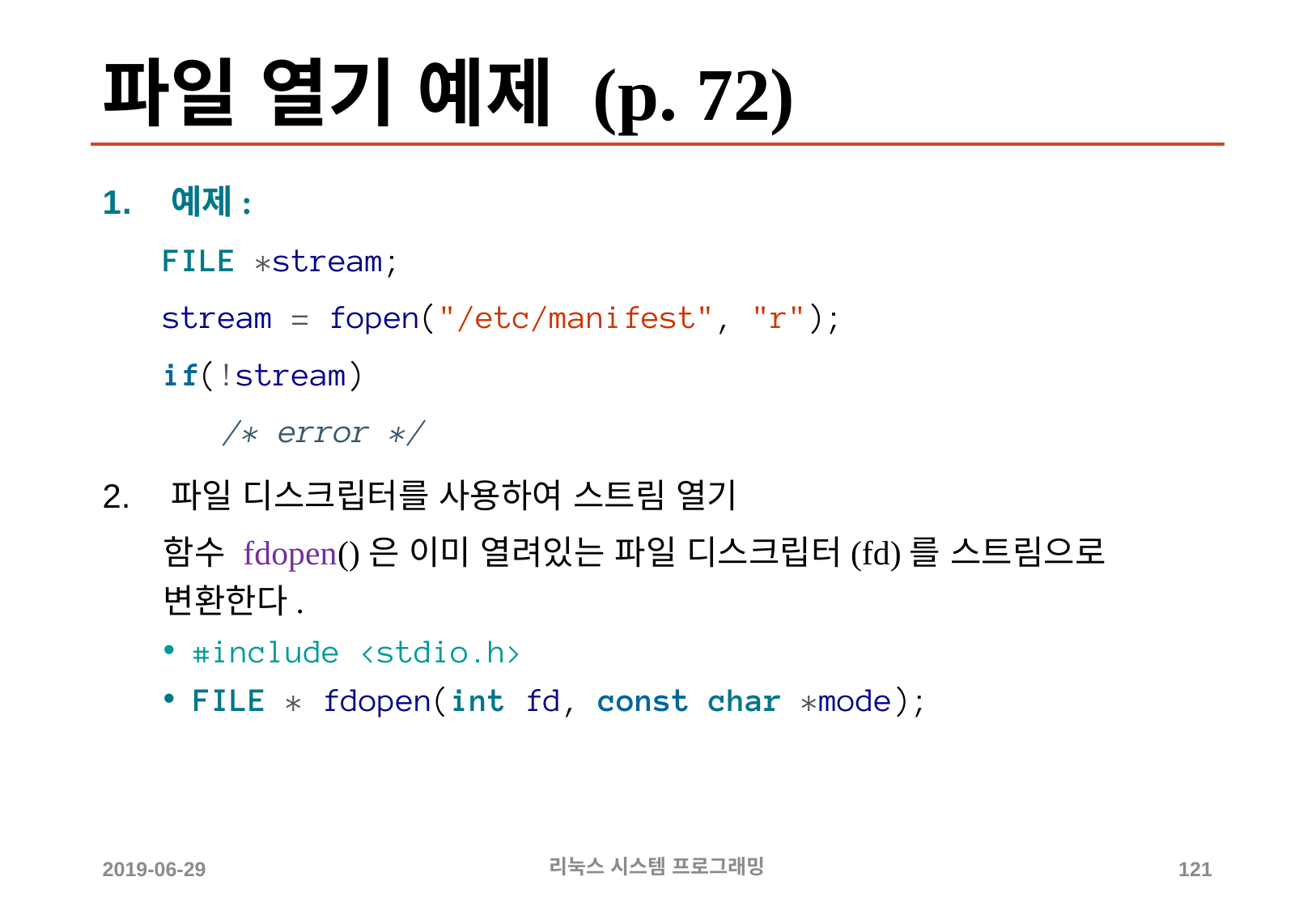

# 파일 열기 예제 (p. 72)
예제:
FILE *stream;
stream = fopen("/etc/manifest", "r");
if(!stream)
/* error */
파일 디스크립터를 사용하여 스트림 열기
함수 fdopen()은 이미 열려있는 파일 디스크립터(fd)를 스트림으로 변환한다.
#include <stdio.h>
FILE * fdopen(int fd, const char *mode);
2019-06-29
리눅스 시스템 프로그래밍
121